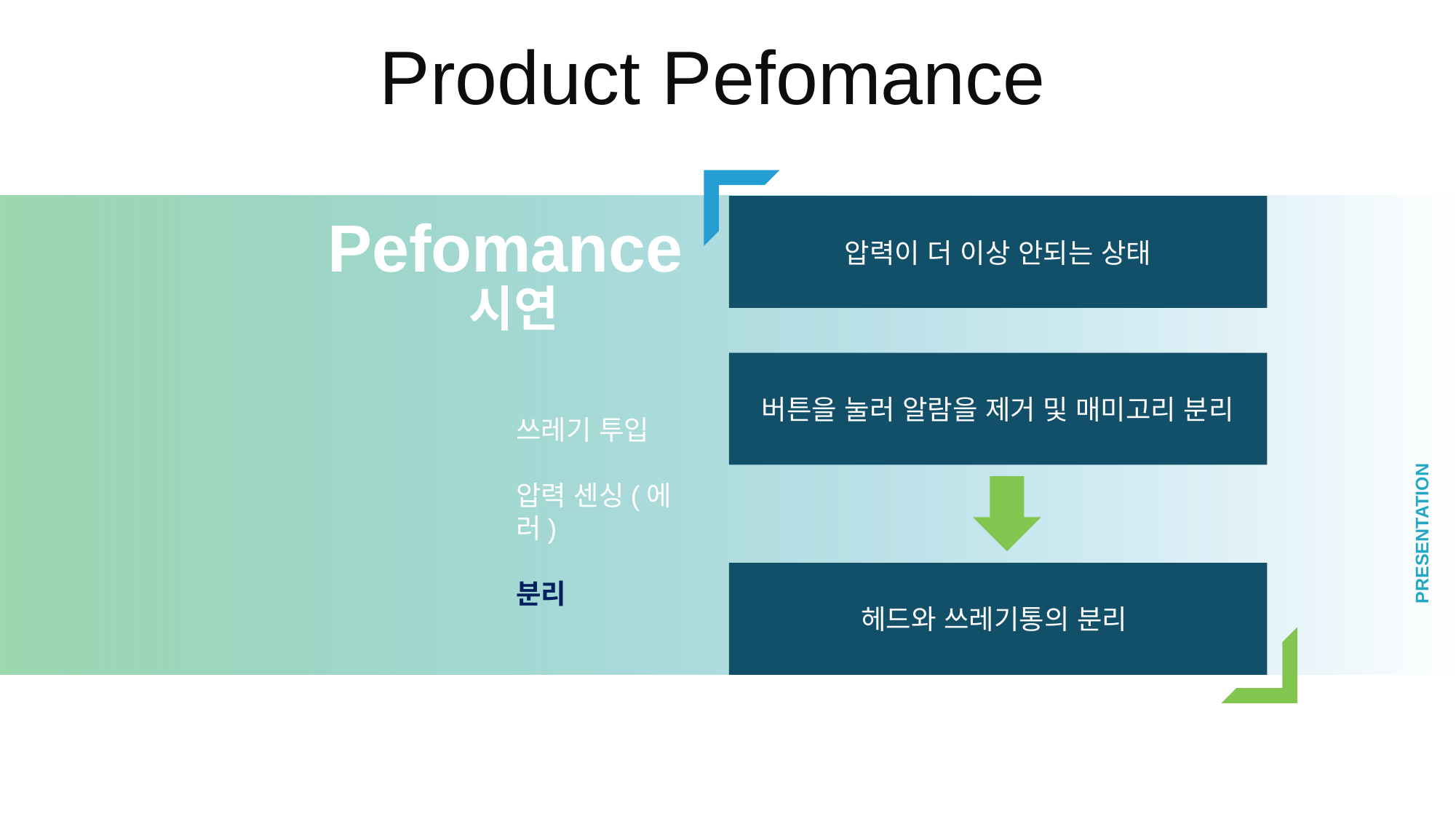

Product Pefomance

압력이 더 이상 안되는 상태
Pefomance
시연
버튼을 눌러 알람을 제거 및 매미고리 분리
PRESENTATION
쓰레기 투입

압력 센싱(에러)

분리

헤드와 쓰레기통의 분리